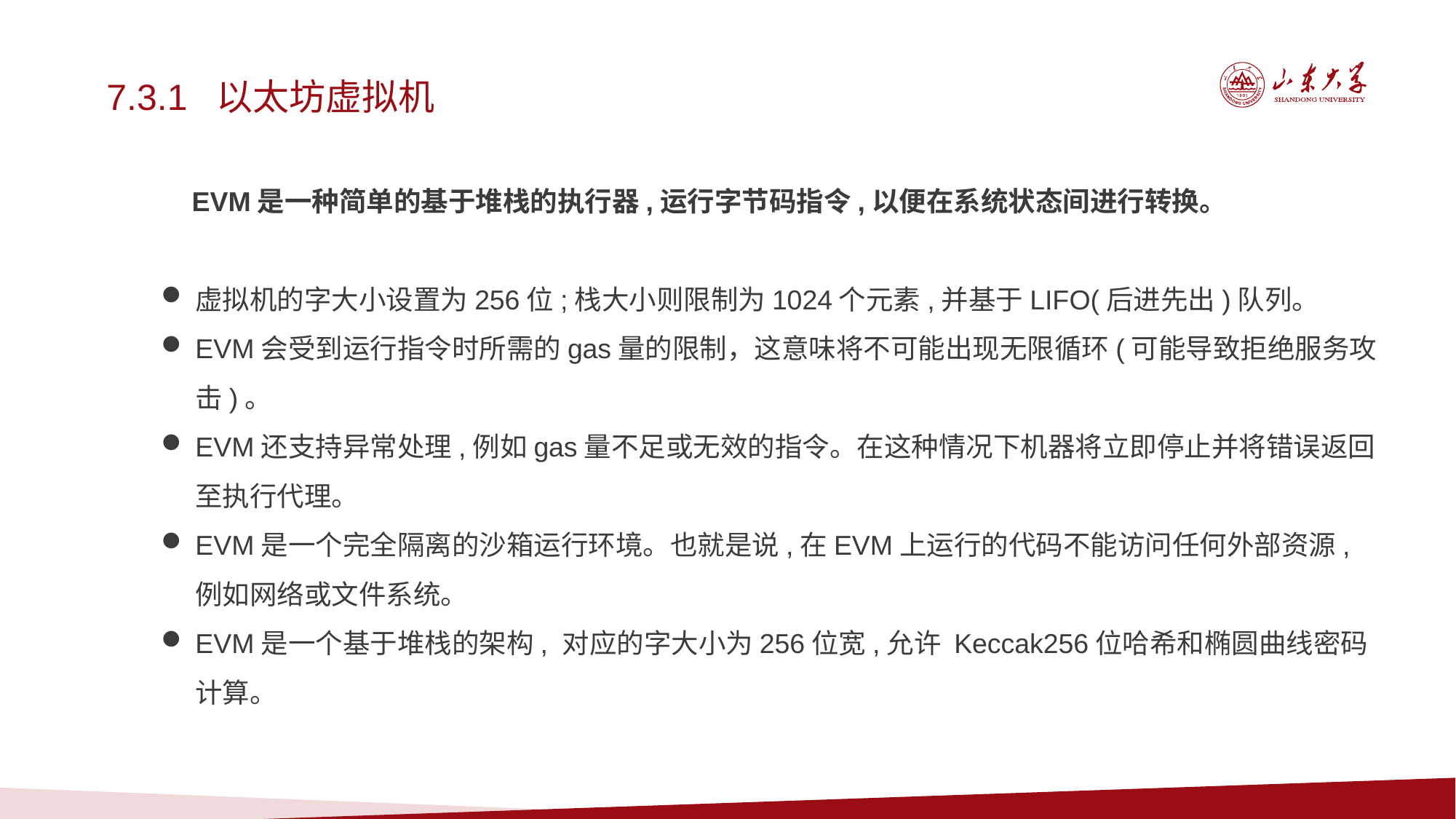

7.3.1  以太坊虚拟机
    EVM是一种简单的基于堆栈的执行器,运行字节码指令,以便在系统状态间进行转换。

虚拟机的字大小设置为256位;栈大小则限制为1024个元素,并基于LIFO(后进先出)队列。
EVM会受到运行指令时所需的gas量的限制，这意味将不可能出现无限循环(可能导致拒绝服务攻击)。
EVM还支持异常处理,例如gas量不足或无效的指令。在这种情况下机器将立即停止并将错误返回至执行代理。
EVM是一个完全隔离的沙箱运行环境。也就是说,在EVM上运行的代码不能访问任何外部资源,例如网络或文件系统。
EVM是一个基于堆栈的架构, 对应的字大小为256位宽,允许 Keccak256位哈希和椭圆曲线密码计算。